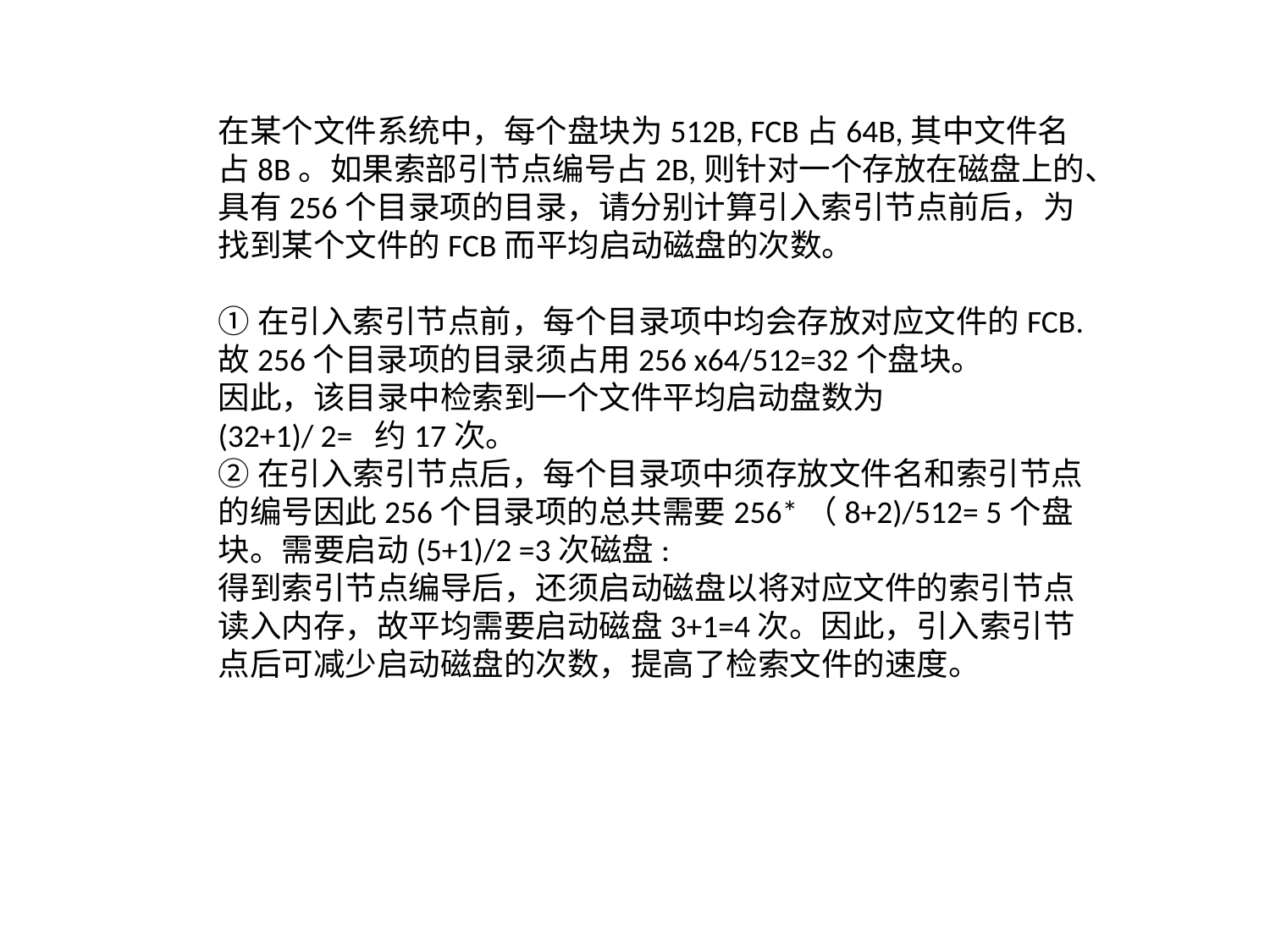

在某个文件系统中，每个盘块为512B, FCB占64B,其中文件名占8B。如果索部引节点编号占2B,则针对一个存放在磁盘上的、具有256个目录项的目录，请分别计算引入索引节点前后，为找到某个文件的FCB而平均启动磁盘的次数。

①在引入索引节点前，每个目录项中均会存放对应文件的FCB.故256个目录项的目录须占用256 x64/512=32个盘块。
因此，该目录中检索到一个文件平均启动盘数为
(32+1)/ 2=  约17次。
②在引入索引节点后，每个目录项中须存放文件名和索引节点的编号因此256个目录项的总共需要256*（8+2)/512= 5个盘块。需要启动(5+1)/2 =3次磁盘:
得到索引节点编导后，还须启动磁盘以将对应文件的索引节点读入内存，故平均需要启动磁盘3+1=4次。因此，引入索引节点后可减少启动磁盘的次数，提高了检索文件的速度。